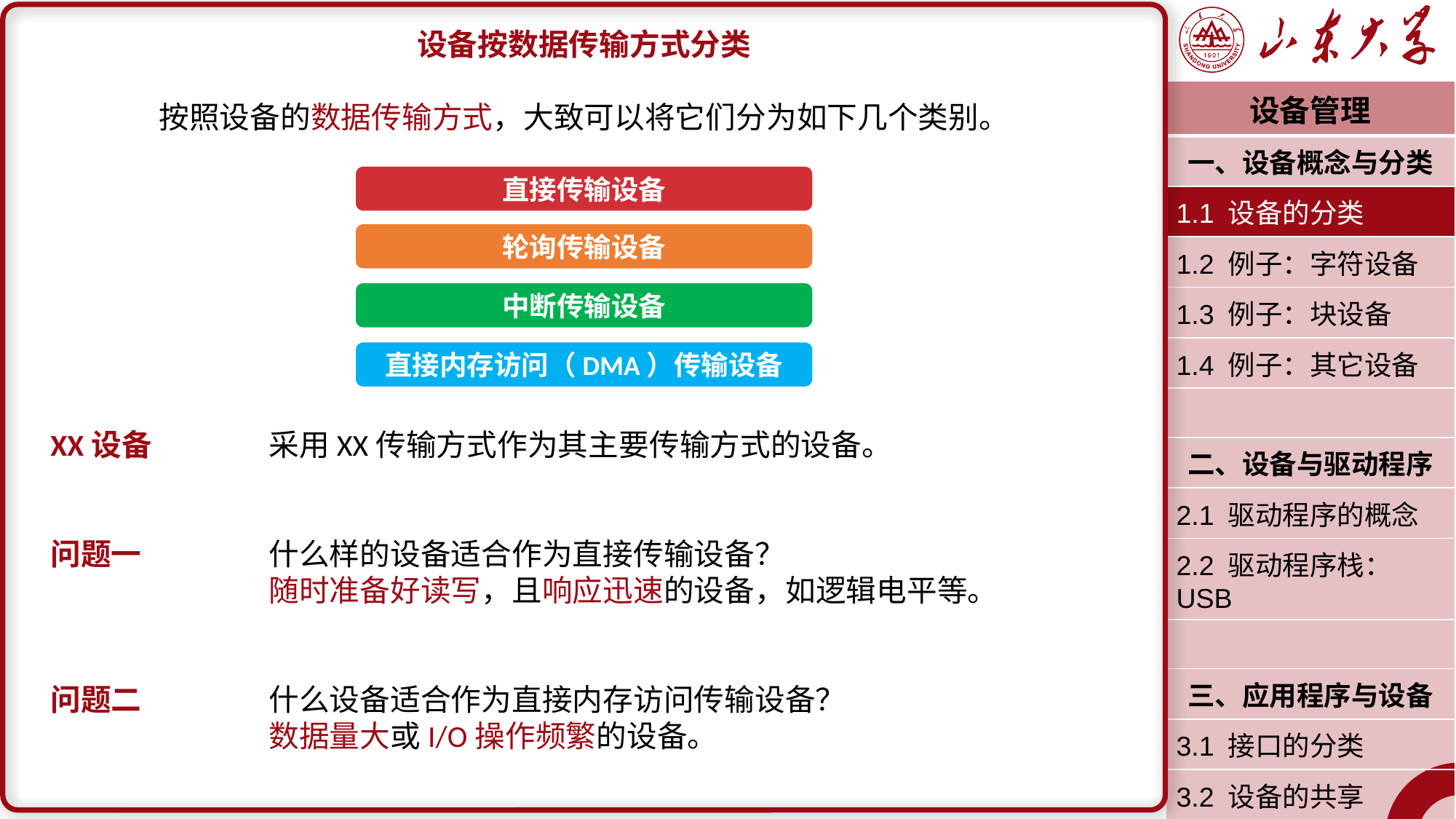

设备按数据传输方式分类

按照设备的数据传输方式，大致可以将它们分为如下几个类别。

XX设备		采用XX传输方式作为其主要传输方式的设备。

问题一		什么样的设备适合作为直接传输设备？
		随时准备好读写，且响应迅速的设备，如逻辑电平等。

问题二		什么设备适合作为直接内存访问传输设备？
		数据量大或I/O操作频繁的设备。
| 设备管理 |
| --- |
| 一、设备概念与分类 |
| 1.1 设备的分类 |
| 1.2 例子：字符设备 |
| 1.3 例子：块设备 |
| 1.4 例子：其它设备 |
|  |
| 二、设备与驱动程序 |
| 2.1 驱动程序的概念 |
| 2.2 驱动程序栈：USB |
|  |
| 三、应用程序与设备 |
| 3.1 接口的分类 |
| 3.2 设备的共享 |
| 潘润宇 2023.04 |
直接传输设备
轮询传输设备
中断传输设备
直接内存访问（DMA）传输设备